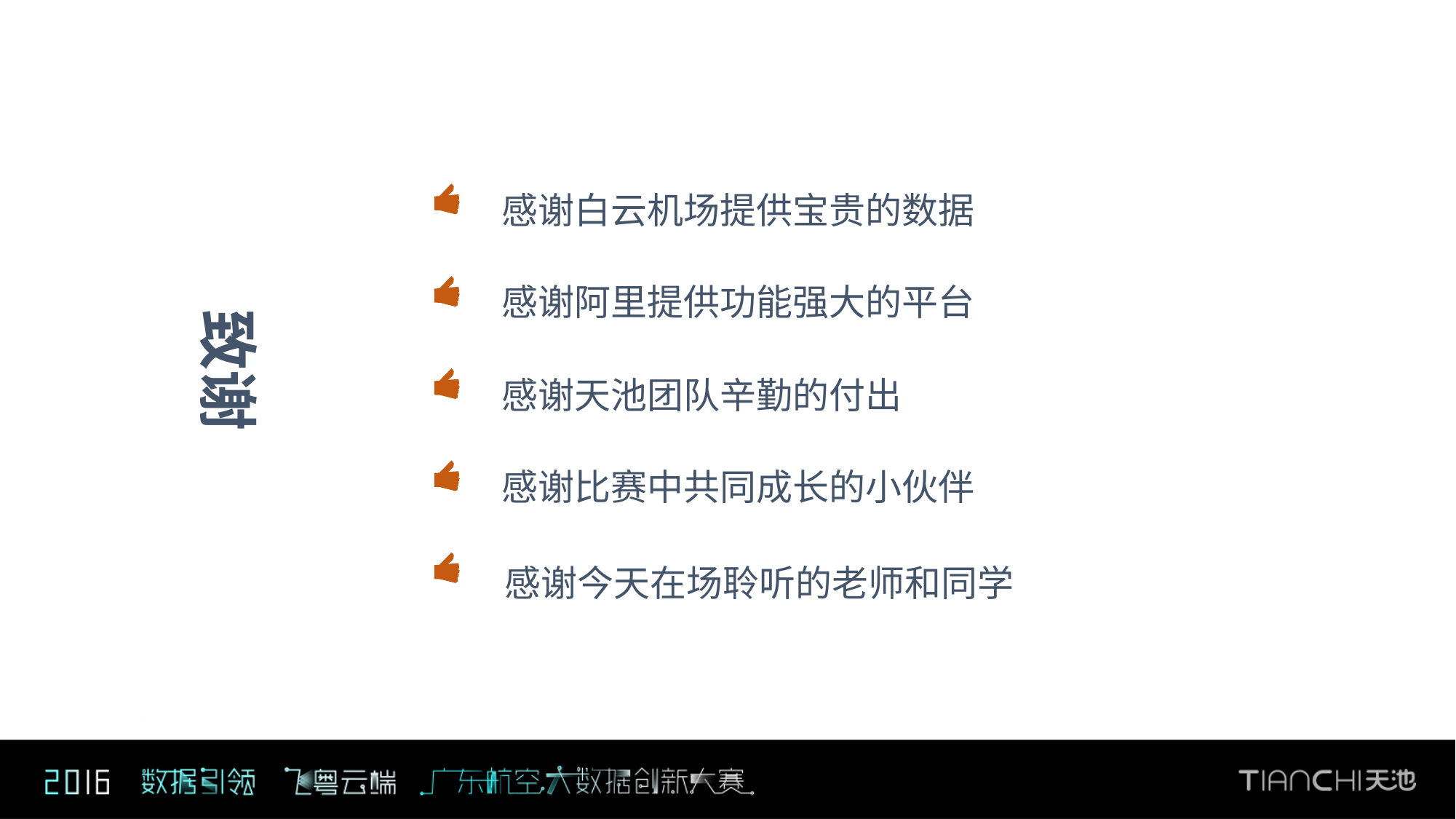

感谢白云机场提供宝贵的数据

感谢阿里提供功能强大的平台

致谢
感谢天池团队辛勤的付出

感谢比赛中共同成长的小伙伴

感谢今天在场聆听的老师和同学